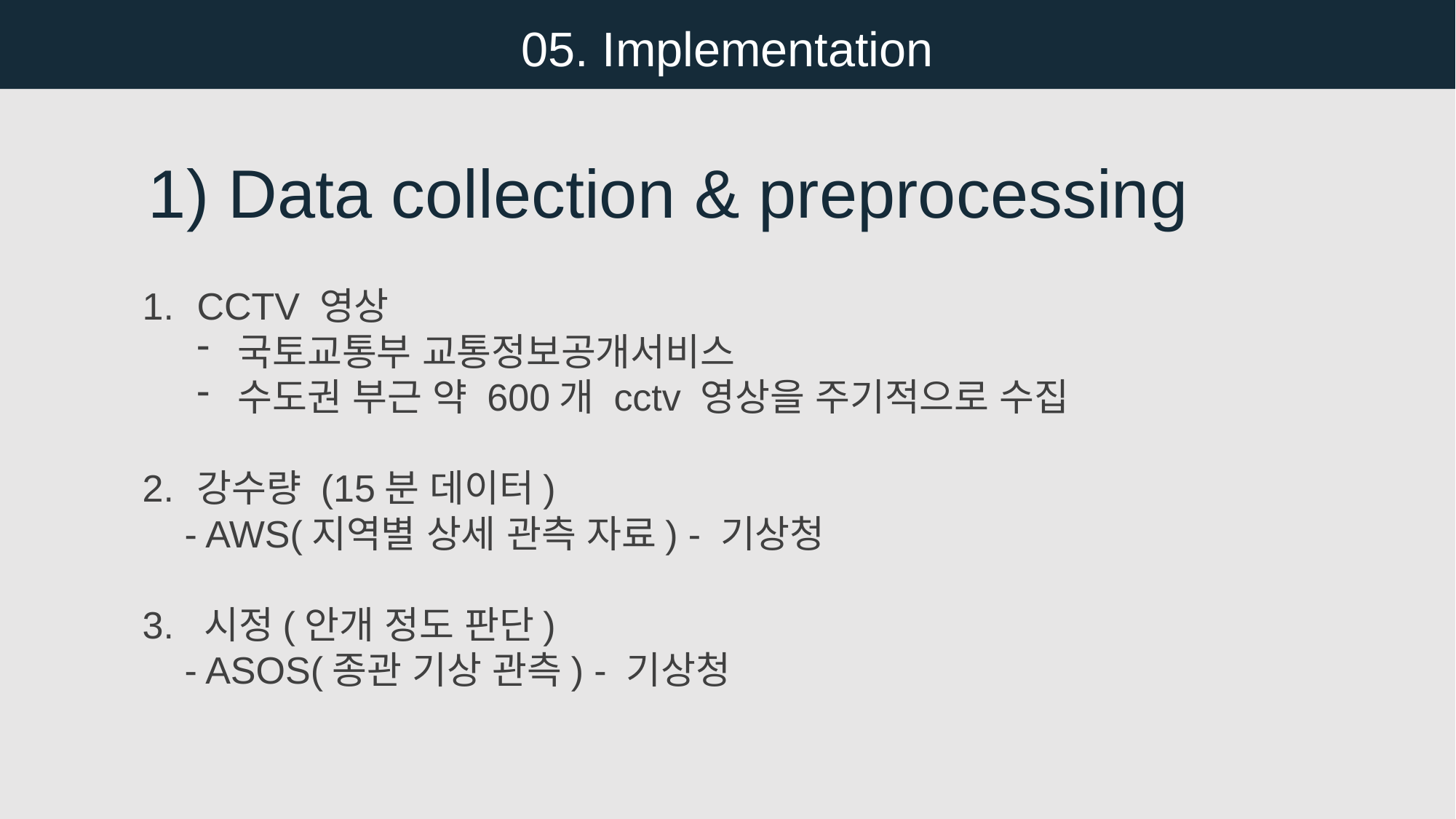

05. Implementation
1) Data collection & preprocessing
CCTV 영상
국토교통부 교통정보공개서비스
수도권 부근 약 600개 cctv 영상을 주기적으로 수집

강수량 (15분 데이터)
    - AWS(지역별 상세 관측 자료) - 기상청

3.  시정(안개 정도 판단)
    - ASOS(종관 기상 관측) - 기상청